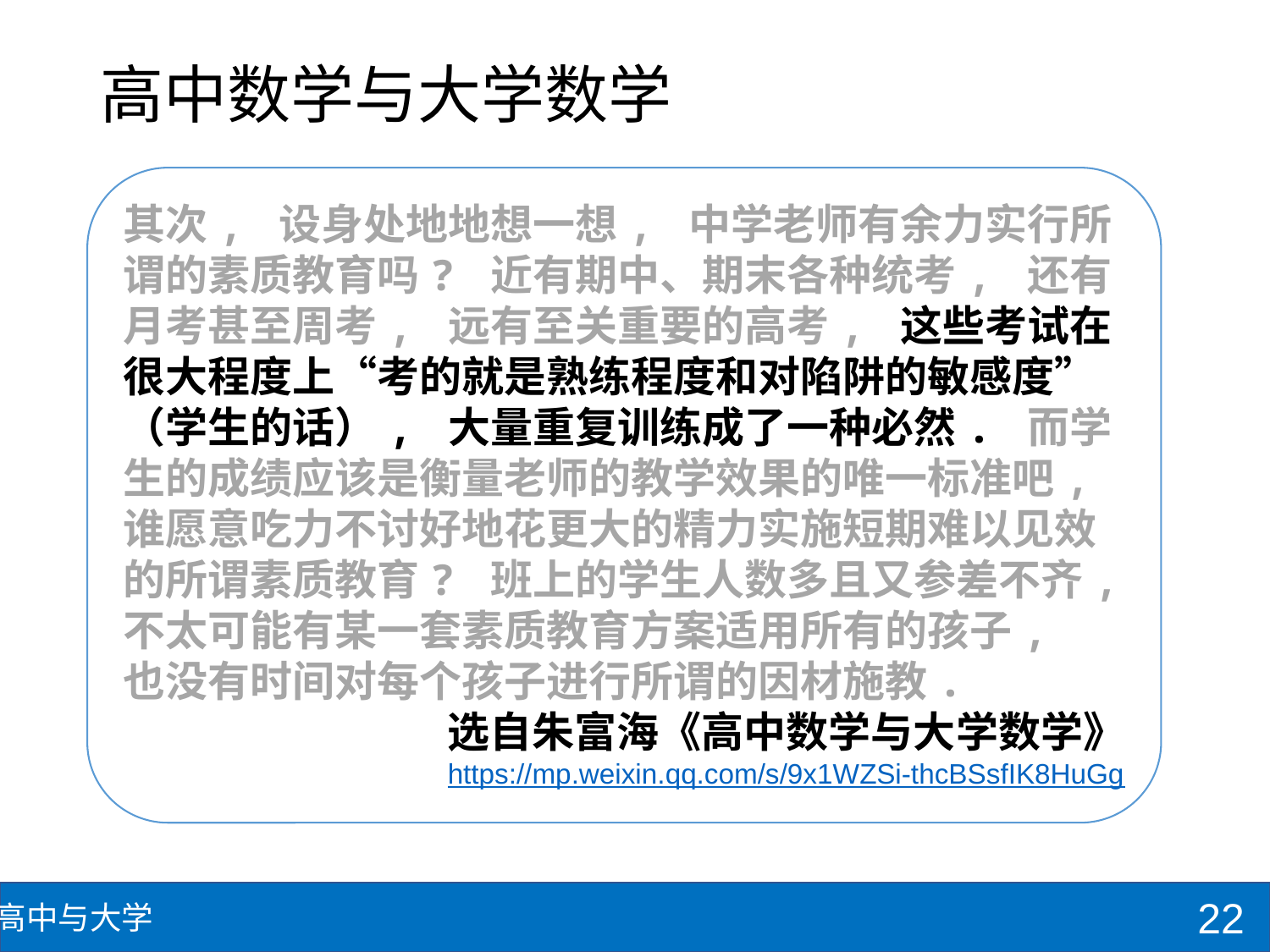

# 高中数学与大学数学
其次, 设身处地地想一想, 中学老师有余力实行所谓的素质教育吗? 近有期中、期末各种统考, 还有月考甚至周考, 远有至关重要的高考, 这些考试在很大程度上“考的就是熟练程度和对陷阱的敏感度”（学生的话）, 大量重复训练成了一种必然. 而学生的成绩应该是衡量老师的教学效果的唯一标准吧, 谁愿意吃力不讨好地花更大的精力实施短期难以见效的所谓素质教育? 班上的学生人数多且又参差不齐, 不太可能有某一套素质教育方案适用所有的孩子, 也没有时间对每个孩子进行所谓的因材施教.
选自朱富海《高中数学与大学数学》
https://mp.weixin.qq.com/s/9x1WZSi-thcBSsfIK8HuGg

22